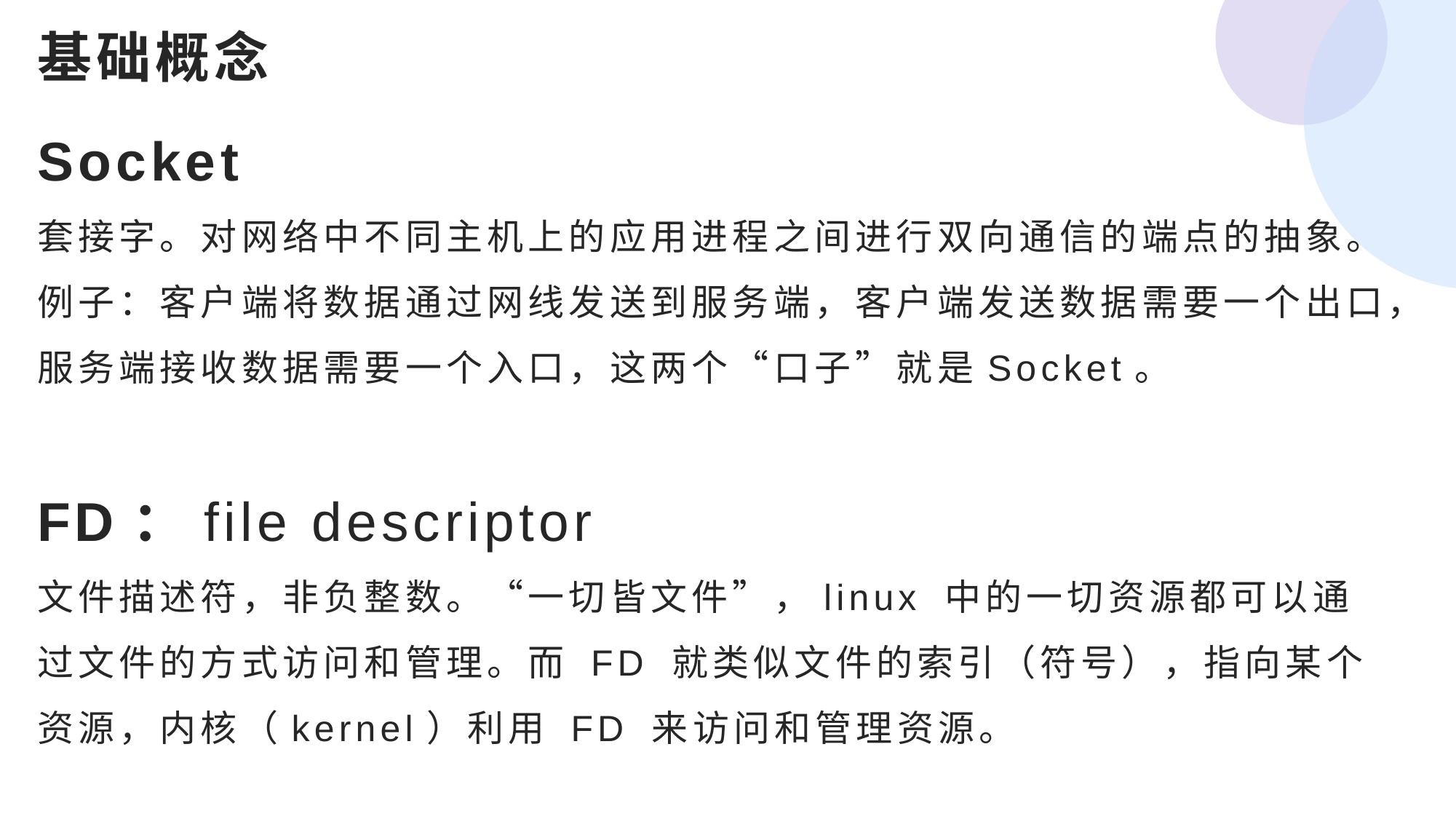

基础概念
Socket
套接字。对网络中不同主机上的应用进程之间进行双向通信的端点的抽象。
例子：客户端将数据通过网线发送到服务端，客户端发送数据需要一个出口，服务端接收数据需要一个入口，这两个“口子”就是Socket。

FD：file descriptor
文件描述符，非负整数。“一切皆文件”，linux 中的一切资源都可以通过文件的方式访问和管理。而 FD 就类似文件的索引（符号），指向某个资源，内核（kernel）利用 FD 来访问和管理资源。